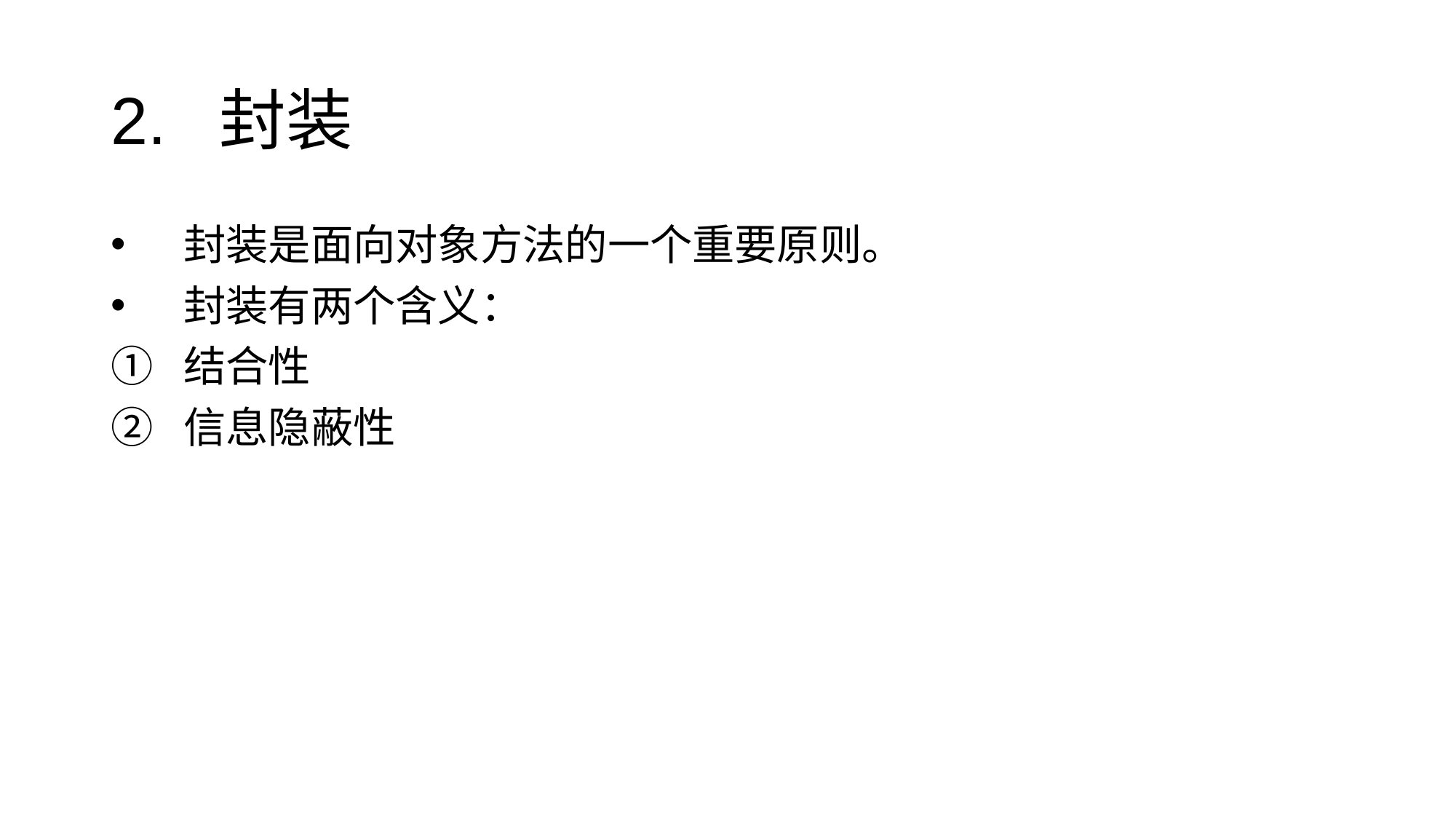

# 2.  封装
封装是面向对象方法的一个重要原则。
封装有两个含义：
结合性
信息隐蔽性